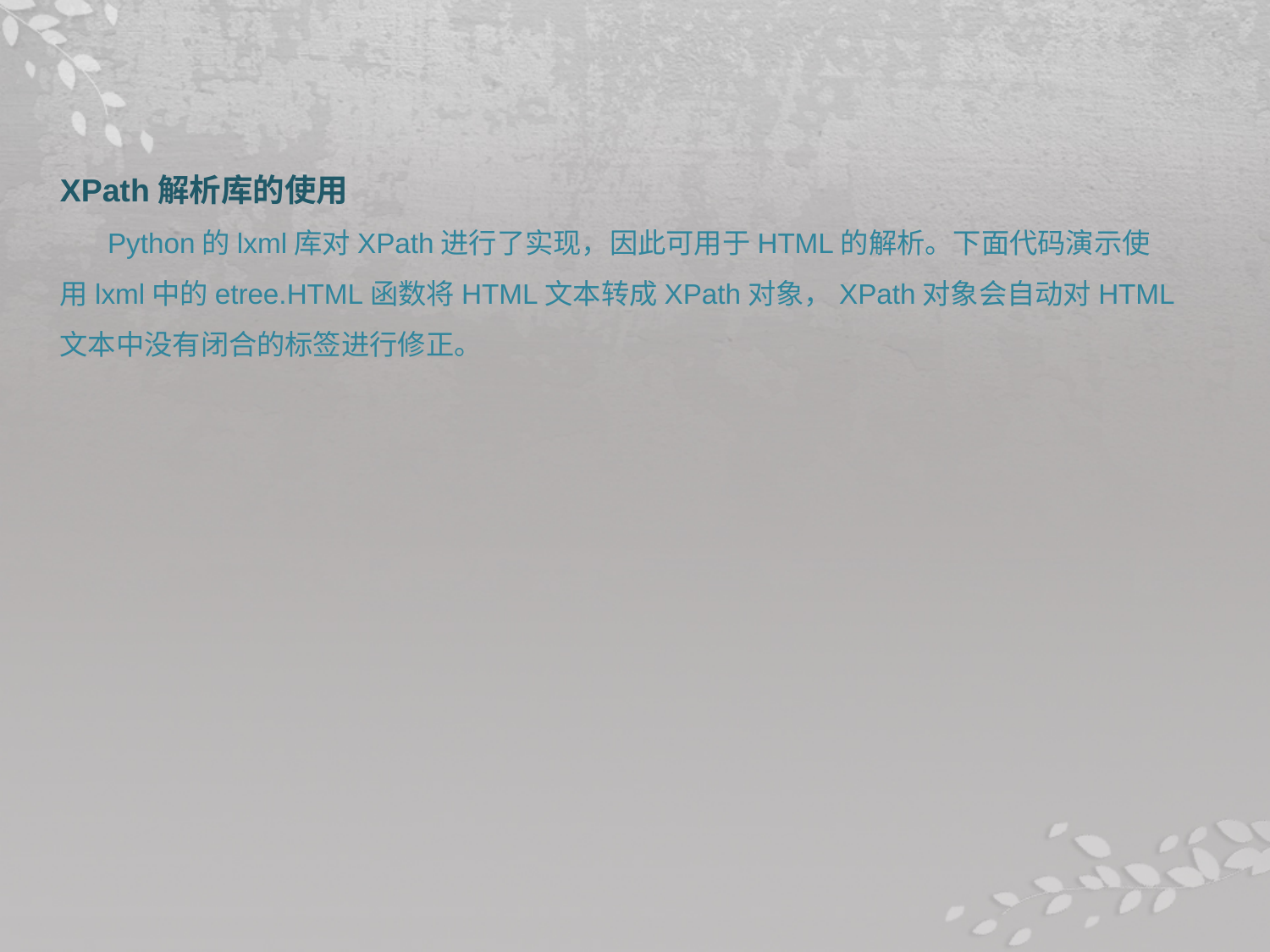

XPath解析库的使用
Python的lxml库对XPath进行了实现，因此可用于HTML的解析。下面代码演示使用lxml中的etree.HTML函数将HTML文本转成XPath对象，XPath对象会自动对HTML文本中没有闭合的标签进行修正。